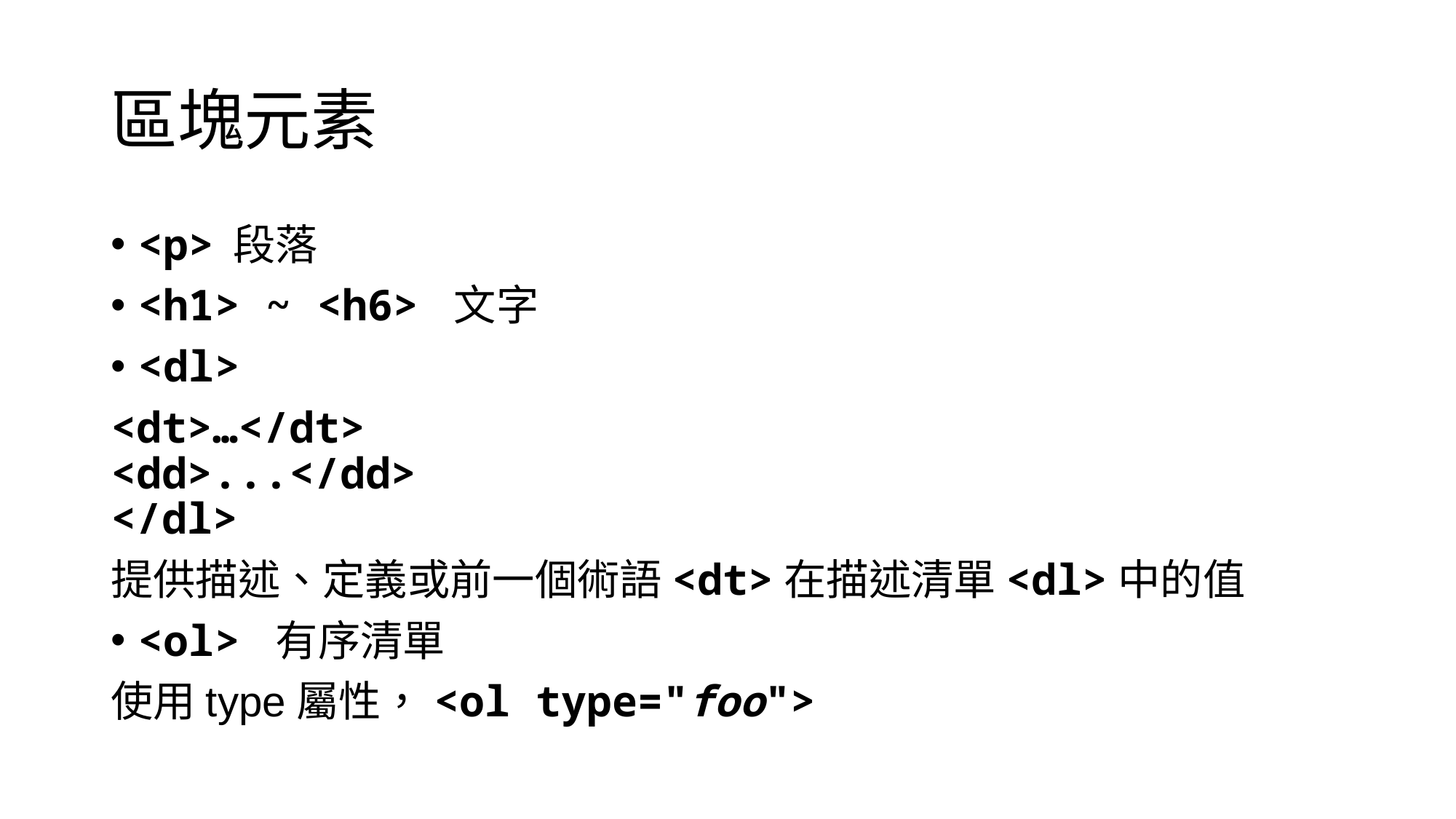

# 區塊元素
<p> 段落
<h1> ~ <h6> 文字
<dl>
<dt>…</dt>
<dd>...</dd>
</dl>
提供描述、定義或前一個術語<dt>在描述清單<dl>中的值
<ol> 有序清單
使用type屬性，<ol type="foo">